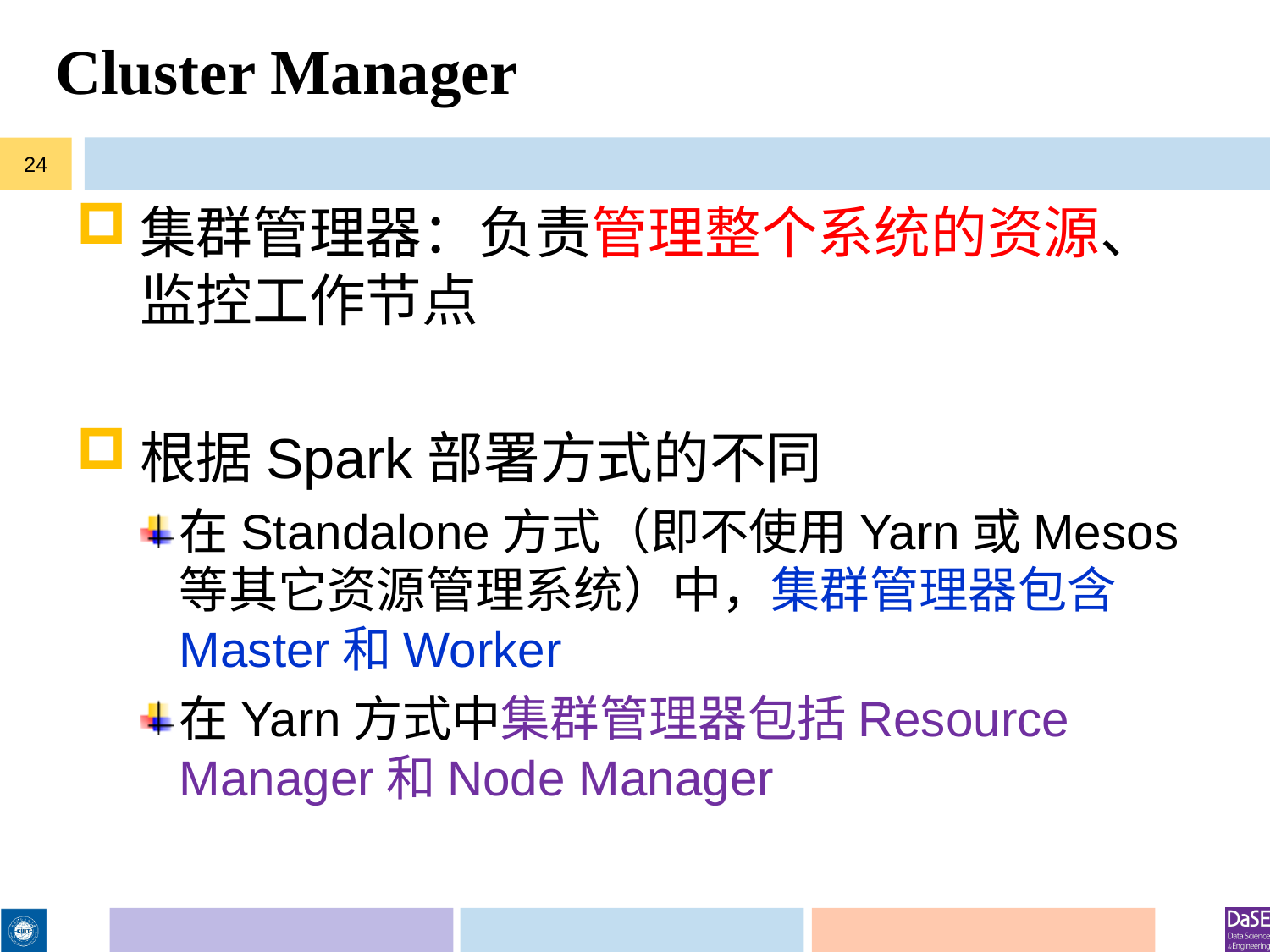

# Cluster Manager
24
集群管理器：负责管理整个系统的资源、监控工作节点

根据Spark部署方式的不同
在Standalone方式（即不使用Yarn或Mesos等其它资源管理系统）中，集群管理器包含Master和Worker
在Yarn方式中集群管理器包括Resource Manager和Node Manager